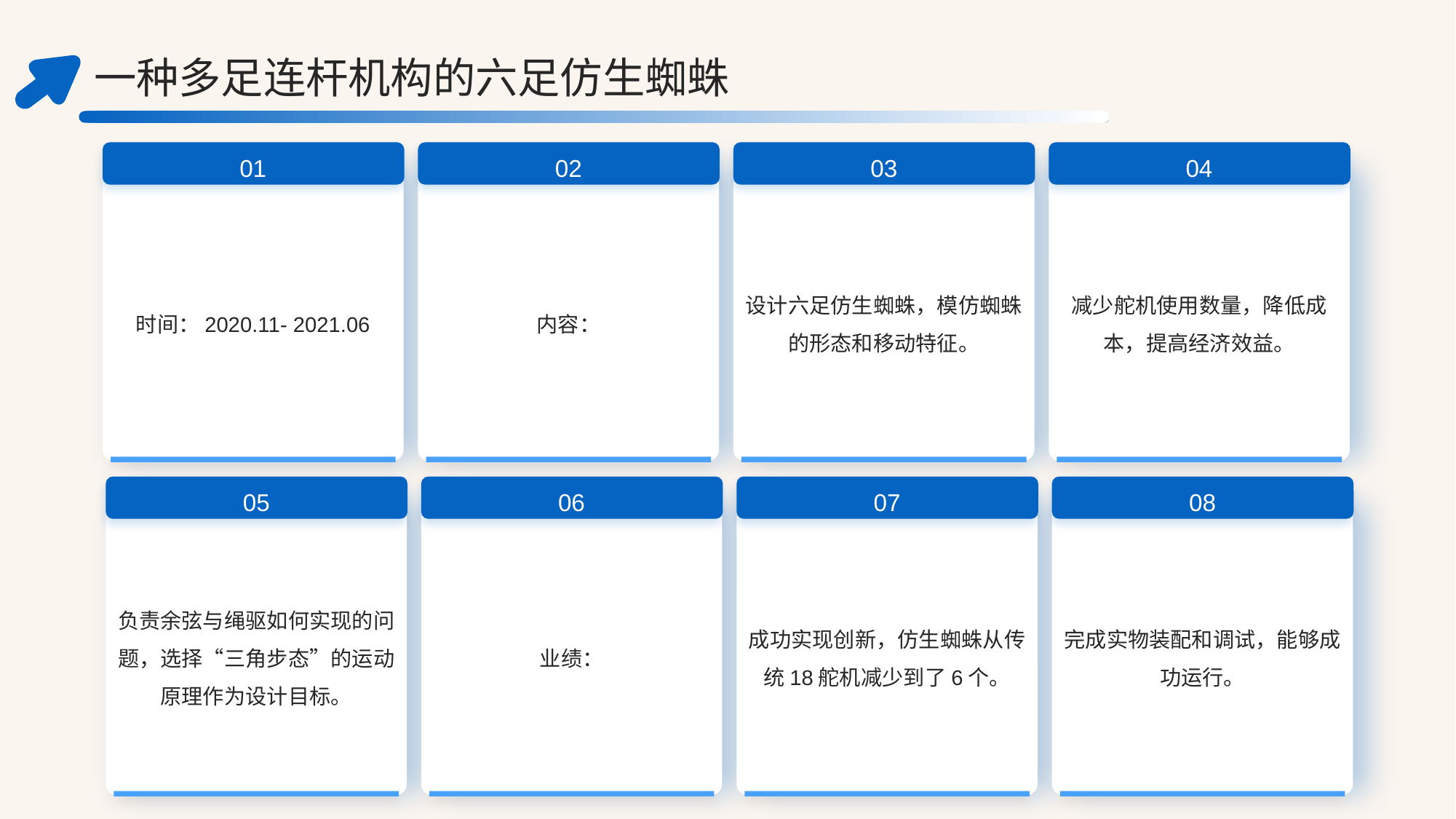

一种多足连杆机构的六足仿生蜘蛛

01
02
03
04

时间：2020.11- 2021.06
内容：
设计六足仿生蜘蛛，模仿蜘蛛的形态和移动特征。
减少舵机使用数量，降低成本，提高经济效益。

05
06
07
08

负责余弦与绳驱如何实现的问题，选择“三角步态”的运动原理作为设计目标。
业绩：
成功实现创新，仿生蜘蛛从传统18舵机减少到了6个。
完成实物装配和调试，能够成功运行。